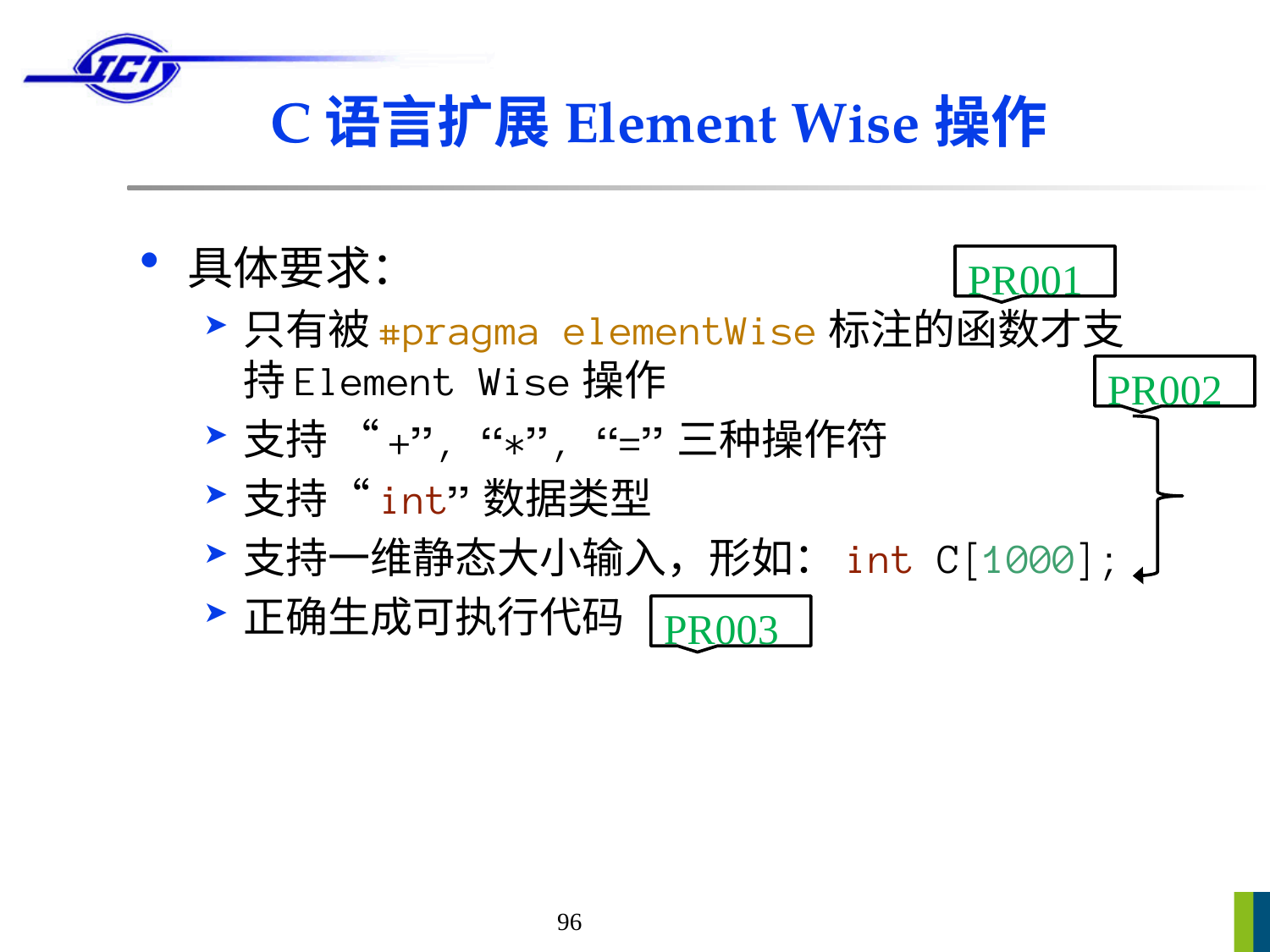

# C语言扩展Element Wise操作
具体要求：
只有被#pragma elementWise标注的函数才支持Element Wise操作
支持 “+”, “*”, “=”三种操作符
支持“int”数据类型
支持一维静态大小输入，形如：int C[1000];
正确生成可执行代码

PR001
PR002

PR003